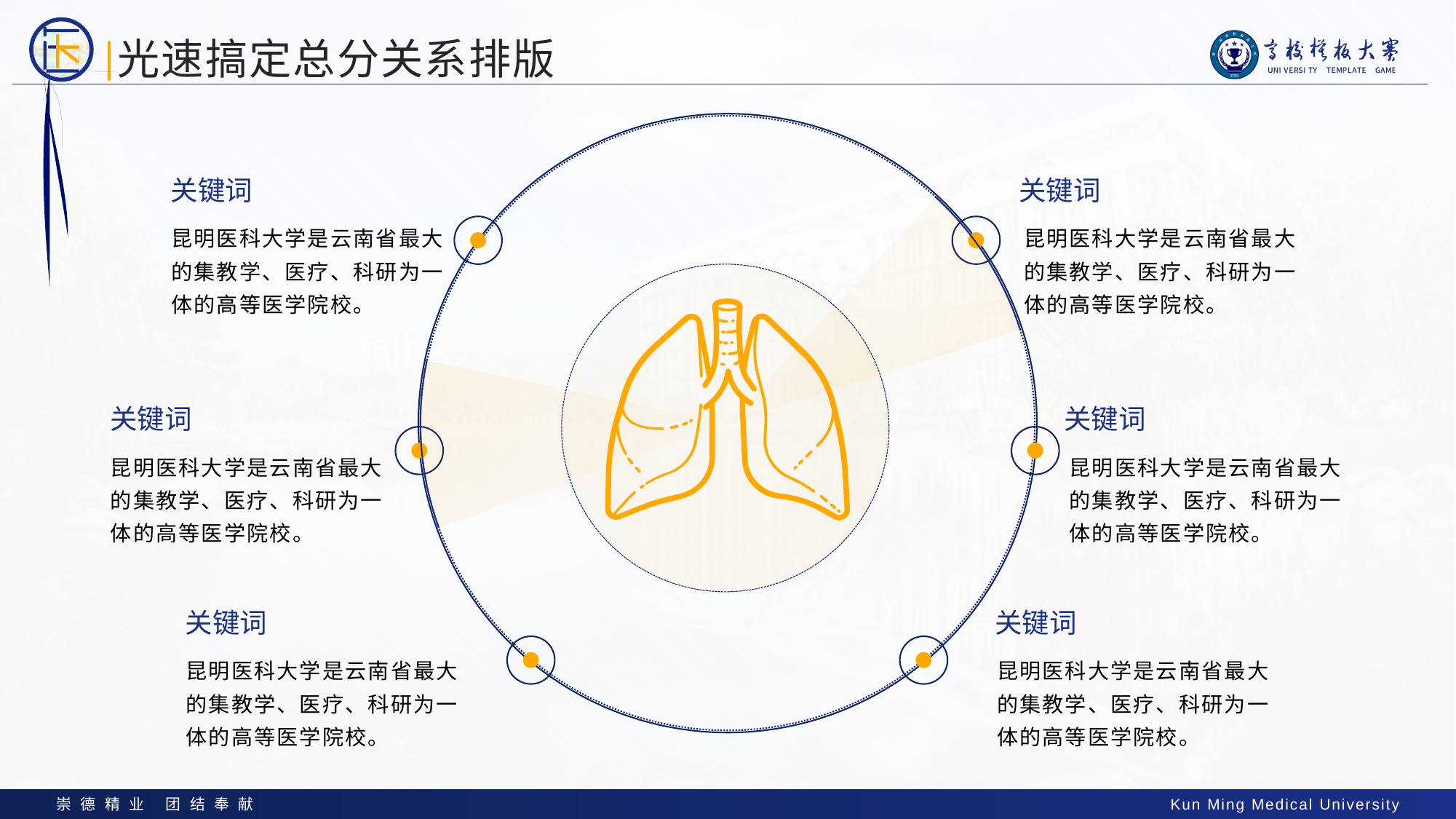

# 光速搞定总分关系排版

关键词
关键词
昆明医科大学是云南省最大的集教学、医疗、科研为一体的高等医学院校。
昆明医科大学是云南省最大的集教学、医疗、科研为一体的高等医学院校。

关键词
关键词

昆明医科大学是云南省最大的集教学、医疗、科研为一体的高等医学院校。
昆明医科大学是云南省最大的集教学、医疗、科研为一体的高等医学院校。
关键词
关键词

昆明医科大学是云南省最大的集教学、医疗、科研为一体的高等医学院校。
昆明医科大学是云南省最大的集教学、医疗、科研为一体的高等医学院校。